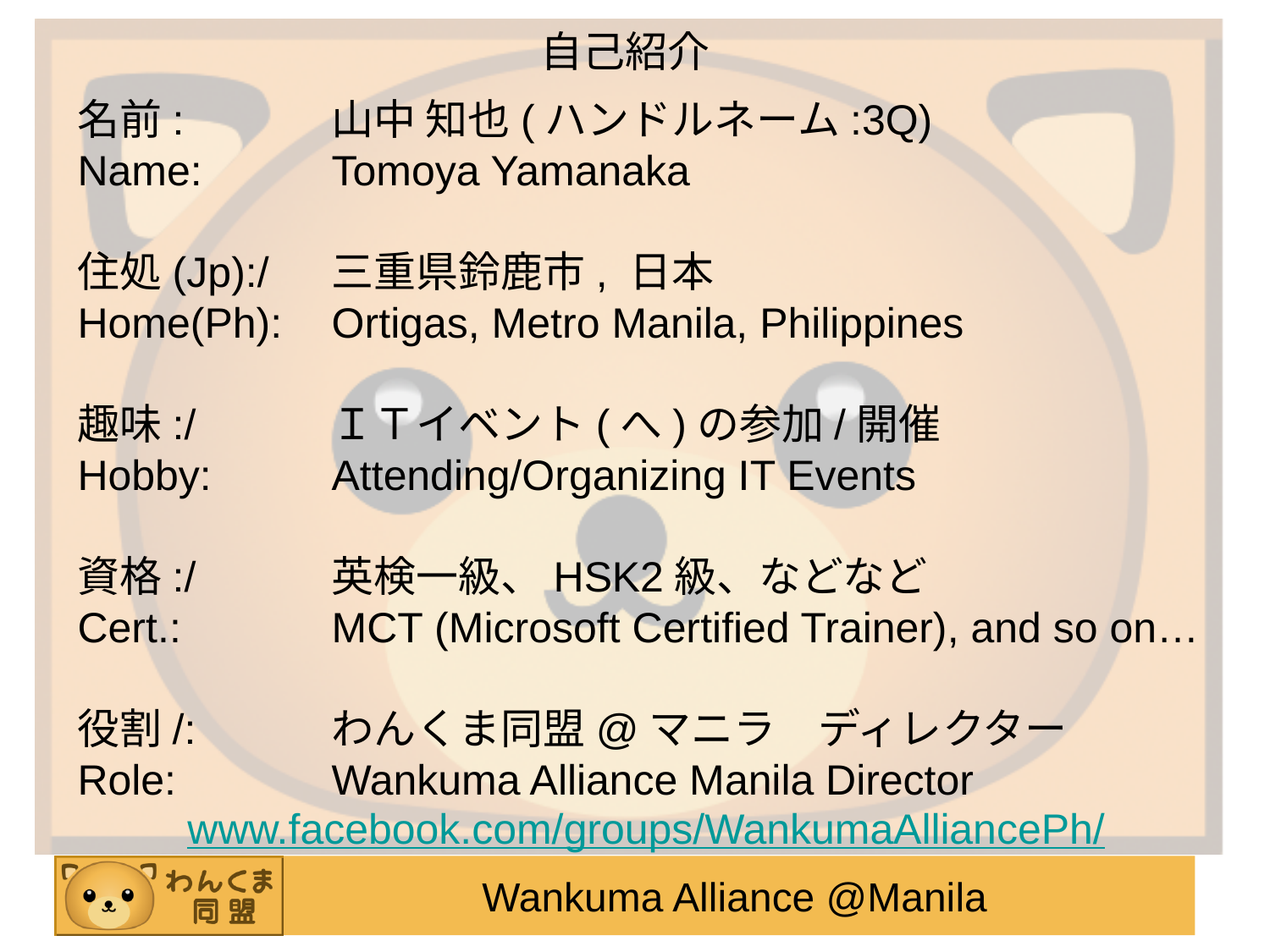

自己紹介
名前:		山中 知也(ハンドルネーム:3Q)
Name: 	Tomoya Yamanaka

住処(Jp):/	三重県鈴鹿市, 日本
Home(Ph):	Ortigas, Metro Manila, Philippines

趣味:/		ＩＴイベント(へ)の参加/開催
Hobby:	Attending/Organizing IT Events

資格:/		英検一級、HSK2級、などなど
Cert.: 		MCT (Microsoft Certified Trainer), and so on…

役割/:		わんくま同盟@マニラ　ディレクター
Role:		Wankuma Alliance Manila Director
www.facebook.com/groups/WankumaAlliancePh/